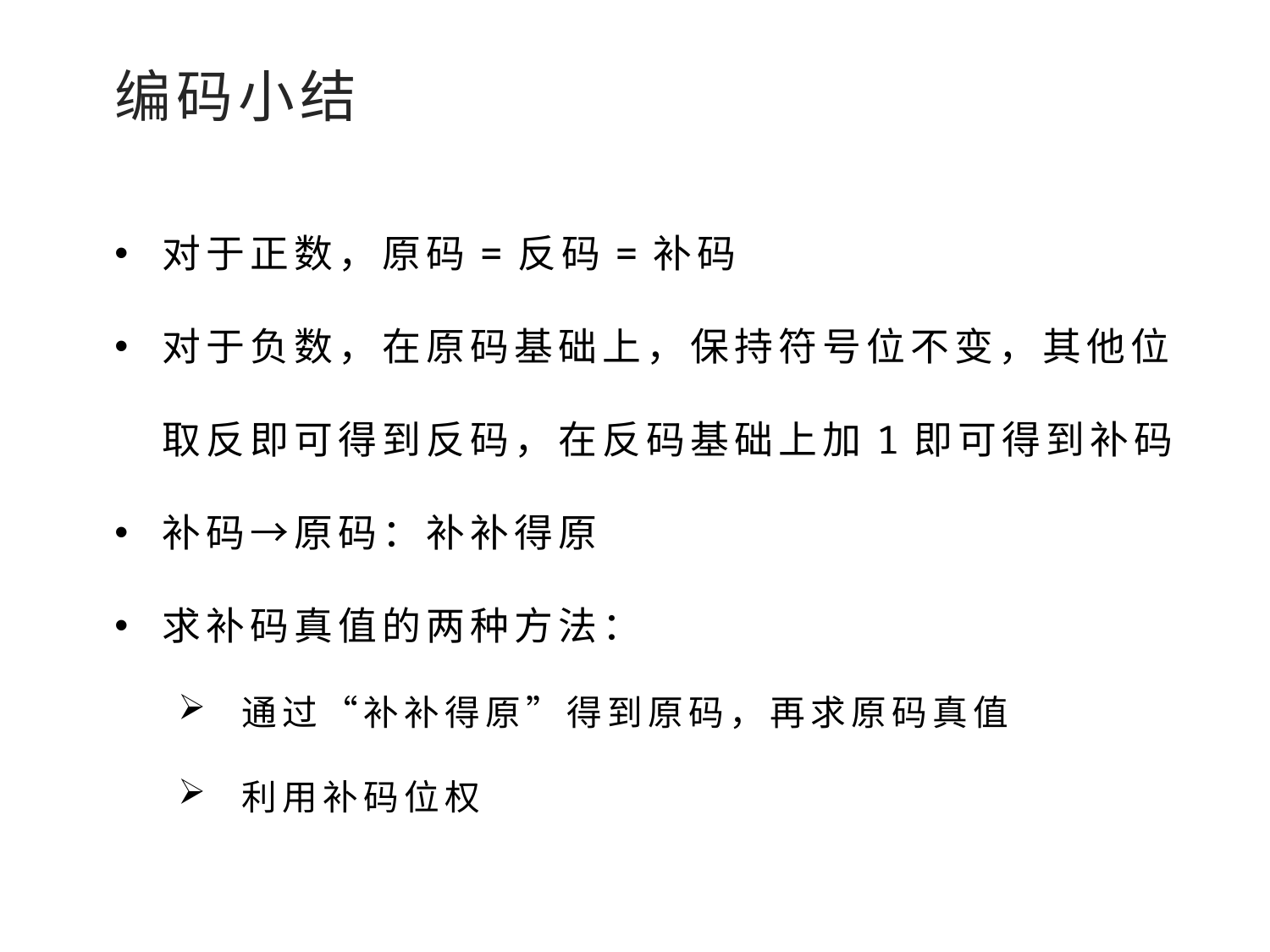

编码小结
对于正数，原码=反码=补码
对于负数，在原码基础上，保持符号位不变，其他位取反即可得到反码，在反码基础上加1即可得到补码
补码→原码：补补得原
求补码真值的两种方法：
通过“补补得原”得到原码，再求原码真值
利用补码位权